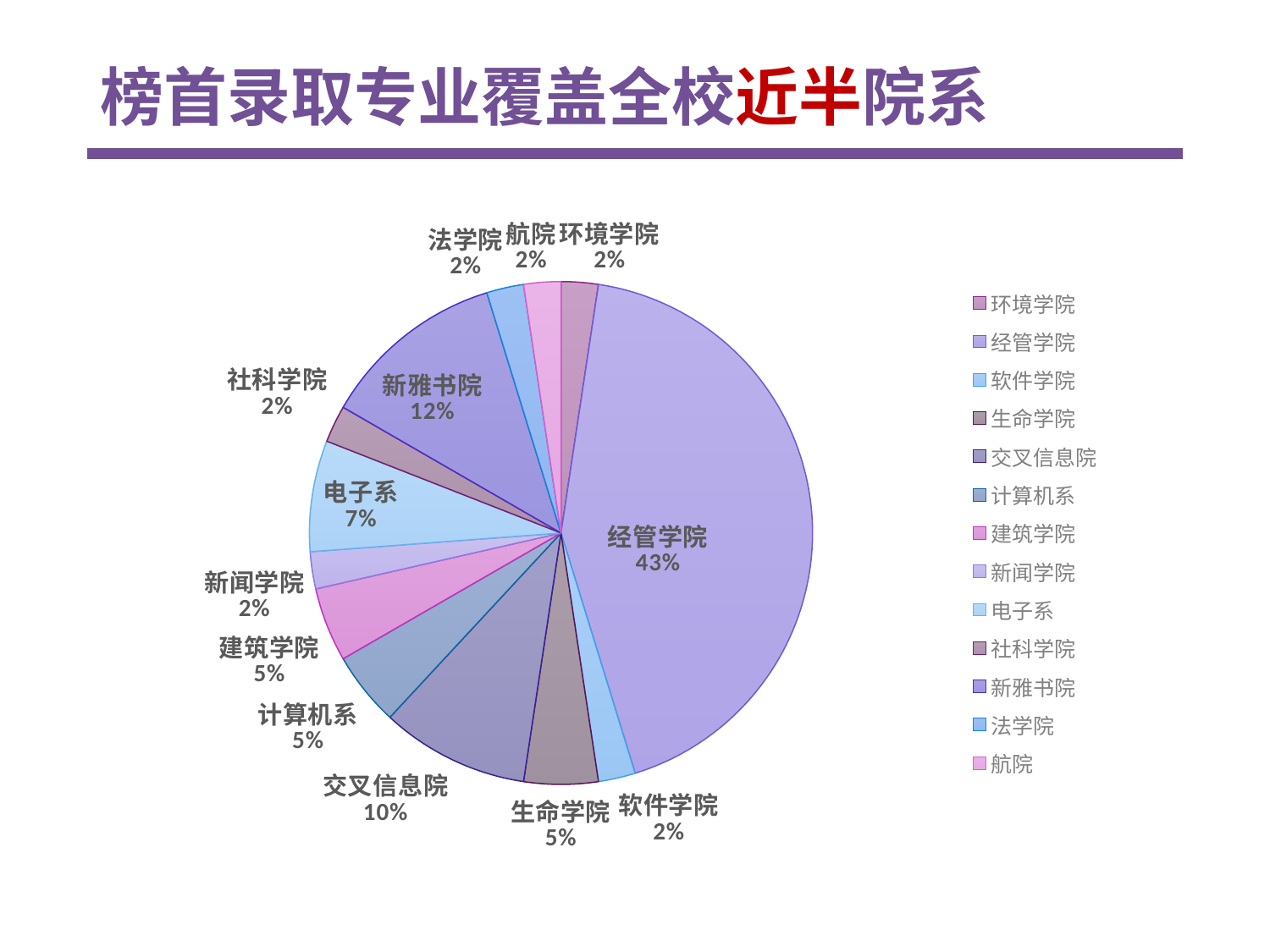

# 榜首录取专业覆盖全校近半院系

### Chart

| Category |  |
|---|---|
| 环境学院 | 1.0 |
| 经管学院 | 18.0 |
| 软件学院 | 1.0 |
| 生命学院 | 2.0 |
| 交叉信息院 | 4.0 |
| 计算机系 | 2.0 |
| 建筑学院 | 2.0 |
| 新闻学院 | 1.0 |
| 电子系 | 3.0 |
| 社科学院 | 1.0 |
| 新雅书院 | 5.0 |
| 法学院 | 1.0 |
| 航院 | 1.0 |